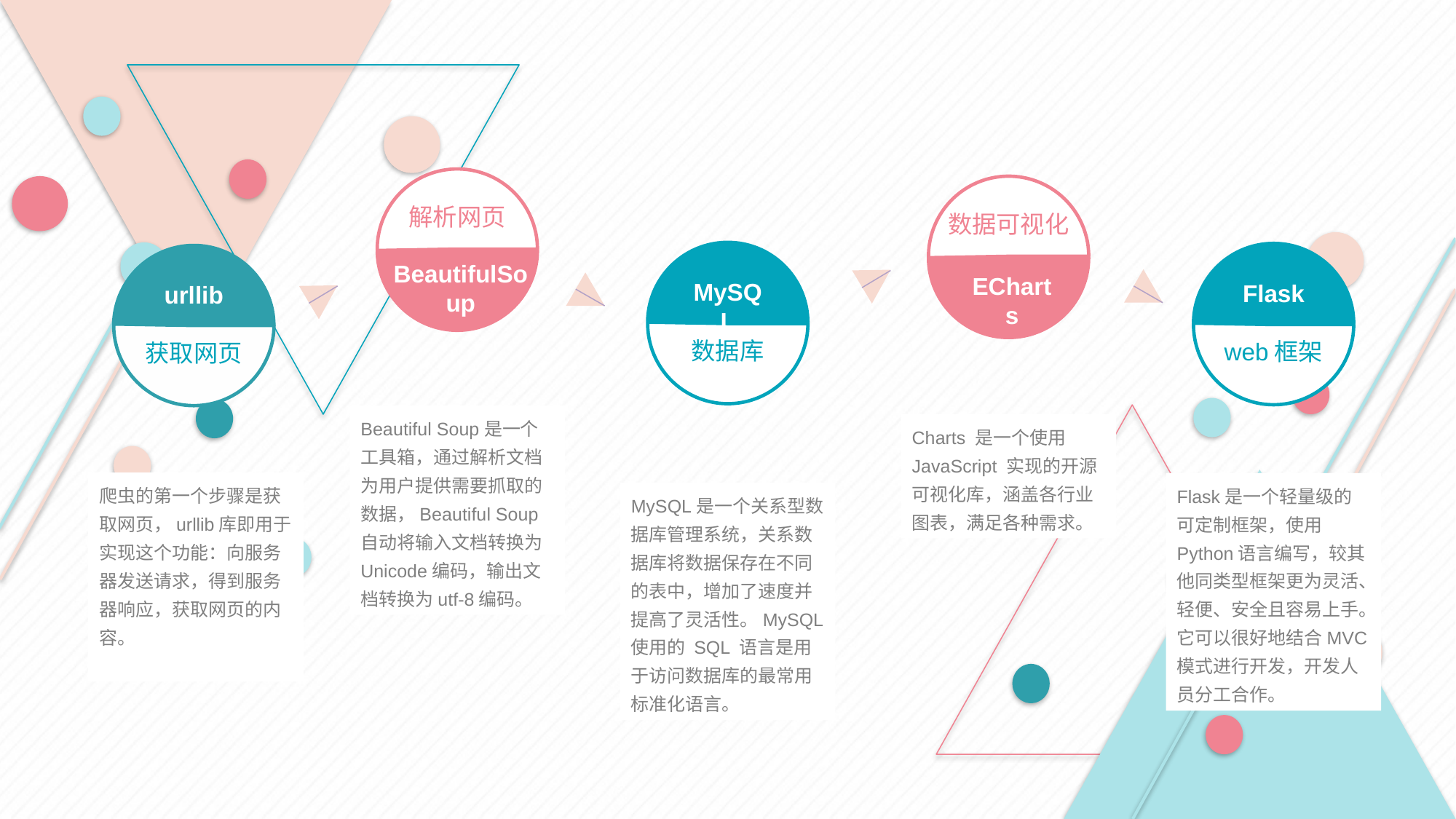

解析网页
BeautifulSoup

数据可视化
ECharts

MySQL
数据库

Flask
web框架

urllib
获取网页

Beautiful Soup是一个工具箱，通过解析文档为用户提供需要抓取的数据，Beautiful Soup自动将输入文档转换为Unicode编码，输出文档转换为utf-8编码。
Charts 是一个使用 JavaScript 实现的开源可视化库，涵盖各行业图表，满足各种需求。

爬虫的第一个步骤是获取网页，urllib库即用于实现这个功能：向服务器发送请求，得到服务器响应，获取网页的内容。

Flask是一个轻量级的可定制框架，使用Python语言编写，较其他同类型框架更为灵活、轻便、安全且容易上手。它可以很好地结合MVC模式进行开发，开发人员分工合作。
MySQL是一个关系型数据库管理系统，关系数据库将数据保存在不同的表中，增加了速度并提高了灵活性。MySQL使用的 SQL 语言是用于访问数据库的最常用标准化语言。